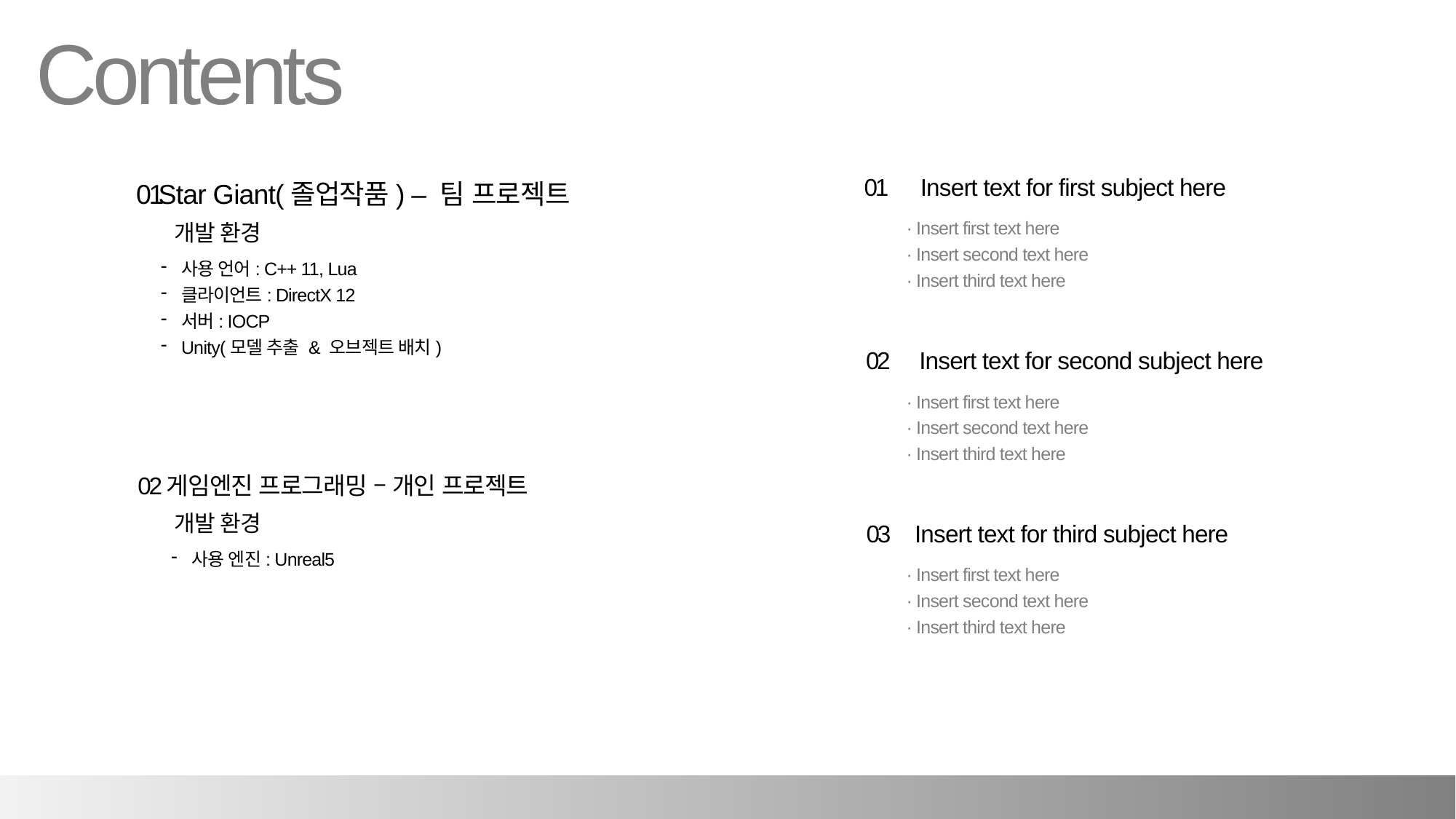

Contents
01
Insert text for first subject here
· Insert first text here
· Insert second text here
· Insert third text here
02
Insert text for second subject here
· Insert first text here
· Insert second text here
· Insert third text here
03
Insert text for third subject here
· Insert first text here
· Insert second text here
· Insert third text here
01
Star Giant(졸업작품) – 팀 프로젝트
사용 언어: C++ 11, Lua
클라이언트: DirectX 12
서버: IOCP
Unity(모델 추출 & 오브젝트 배치)
02
게임엔진 프로그래밍 – 개인 프로젝트
사용 엔진: Unreal5
개발 환경
개발 환경